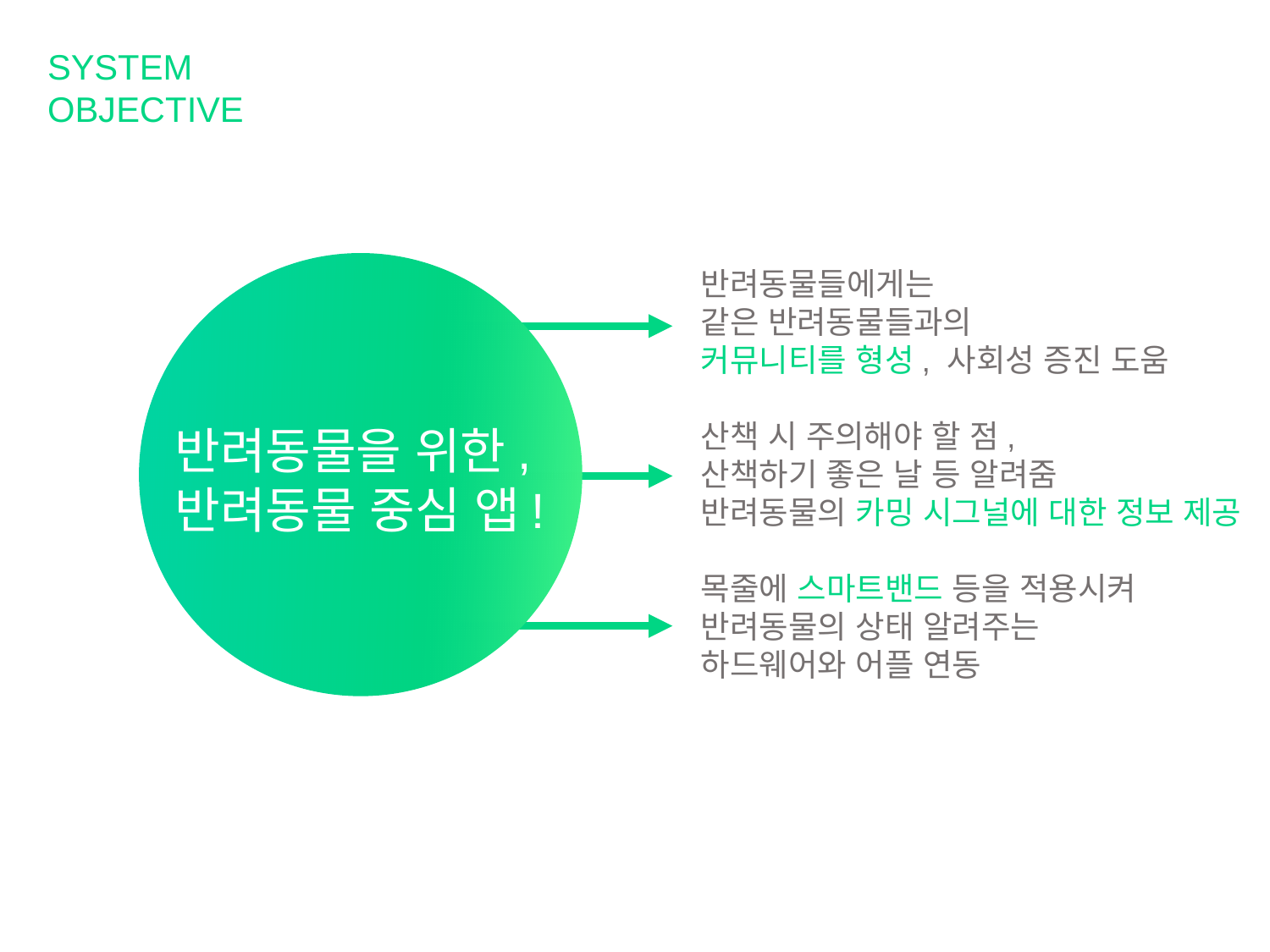

SYSTEM
OBJECTIVE

반려동물들에게는
같은 반려동물들과의
커뮤니티를 형성, 사회성 증진 도움

산책 시 주의해야 할 점,
산책하기 좋은 날 등 알려줌
반려동물의 카밍 시그널에 대한 정보 제공

목줄에 스마트밴드 등을 적용시켜
반려동물의 상태 알려주는
하드웨어와 어플 연동

반려동물을 위한,
반려동물 중심 앱!